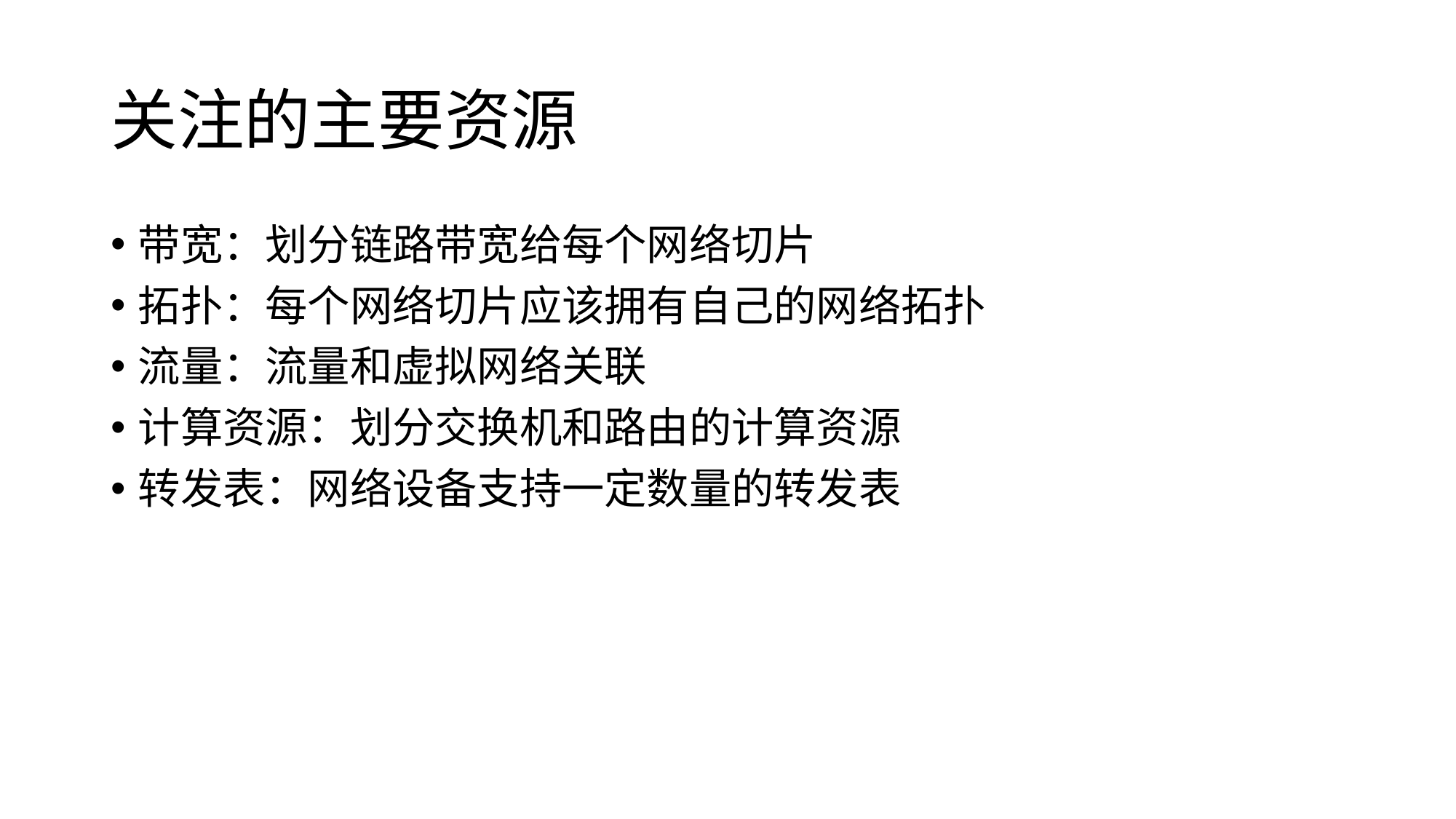

# 关注的主要资源
带宽：划分链路带宽给每个网络切片
拓扑：每个网络切片应该拥有自己的网络拓扑
流量：流量和虚拟网络关联
计算资源：划分交换机和路由的计算资源
转发表：网络设备支持一定数量的转发表